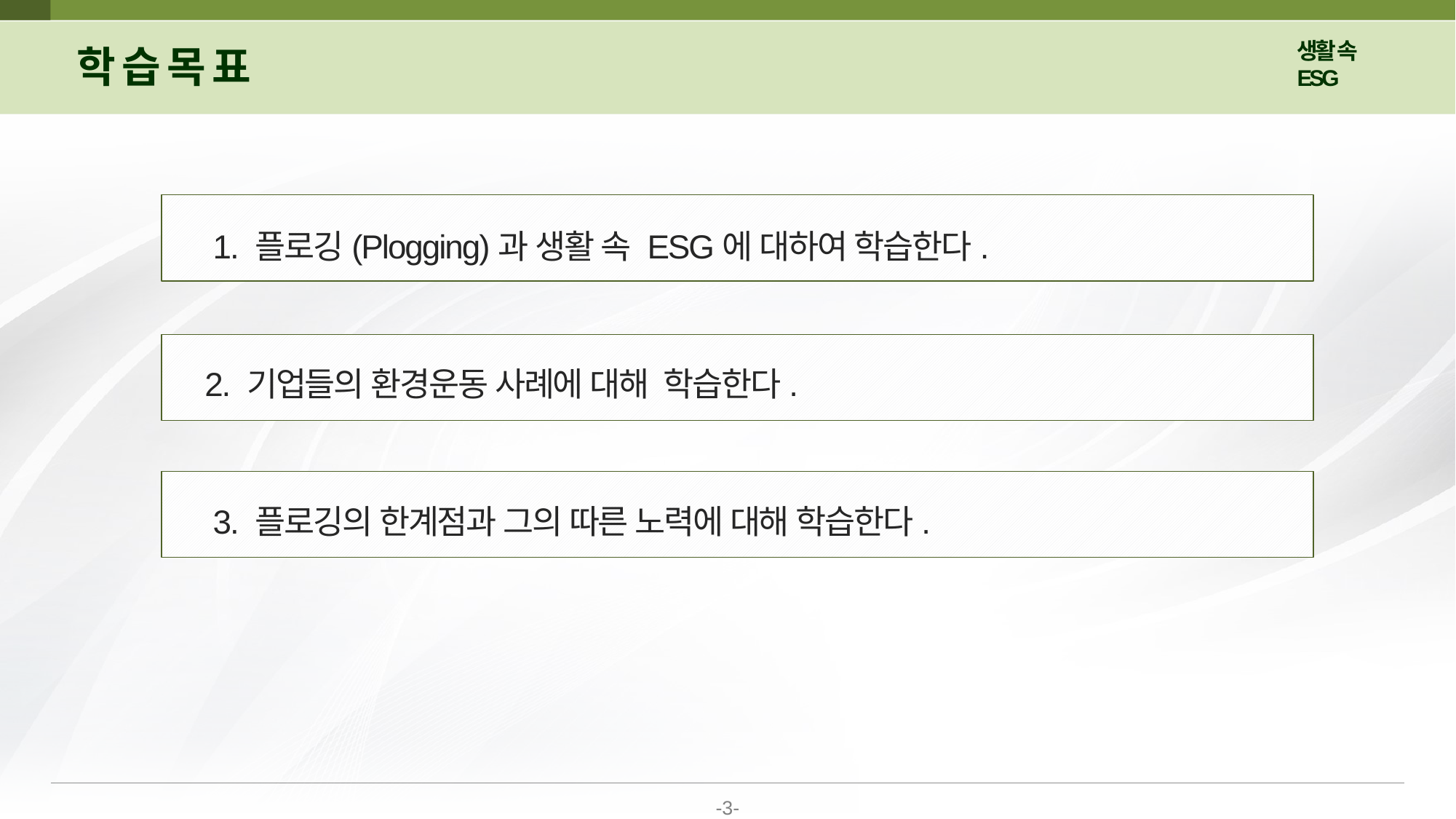

학 습 목 표

  1. 플로깅(Plogging)과 생활 속 ESG에 대하여 학습한다.

  2. 기업들의 환경운동 사례에 대해  학습한다.

  3. 플로깅의 한계점과 그의 따른 노력에 대해 학습한다.